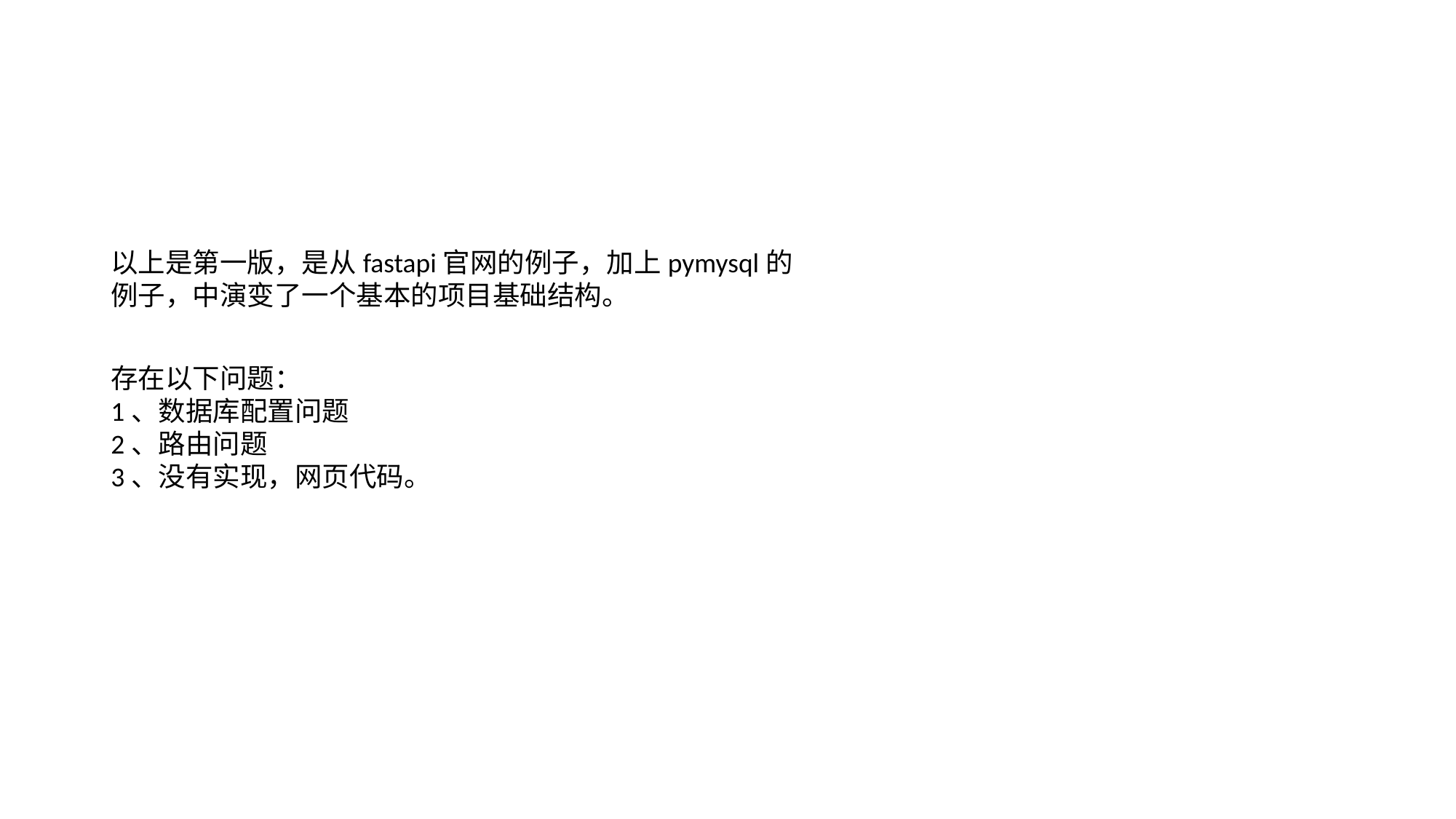

#
以上是第一版，是从fastapi官网的例子，加上pymysql的例子，中演变了一个基本的项目基础结构。
存在以下问题：
1、数据库配置问题
2、路由问题
3、没有实现，网页代码。